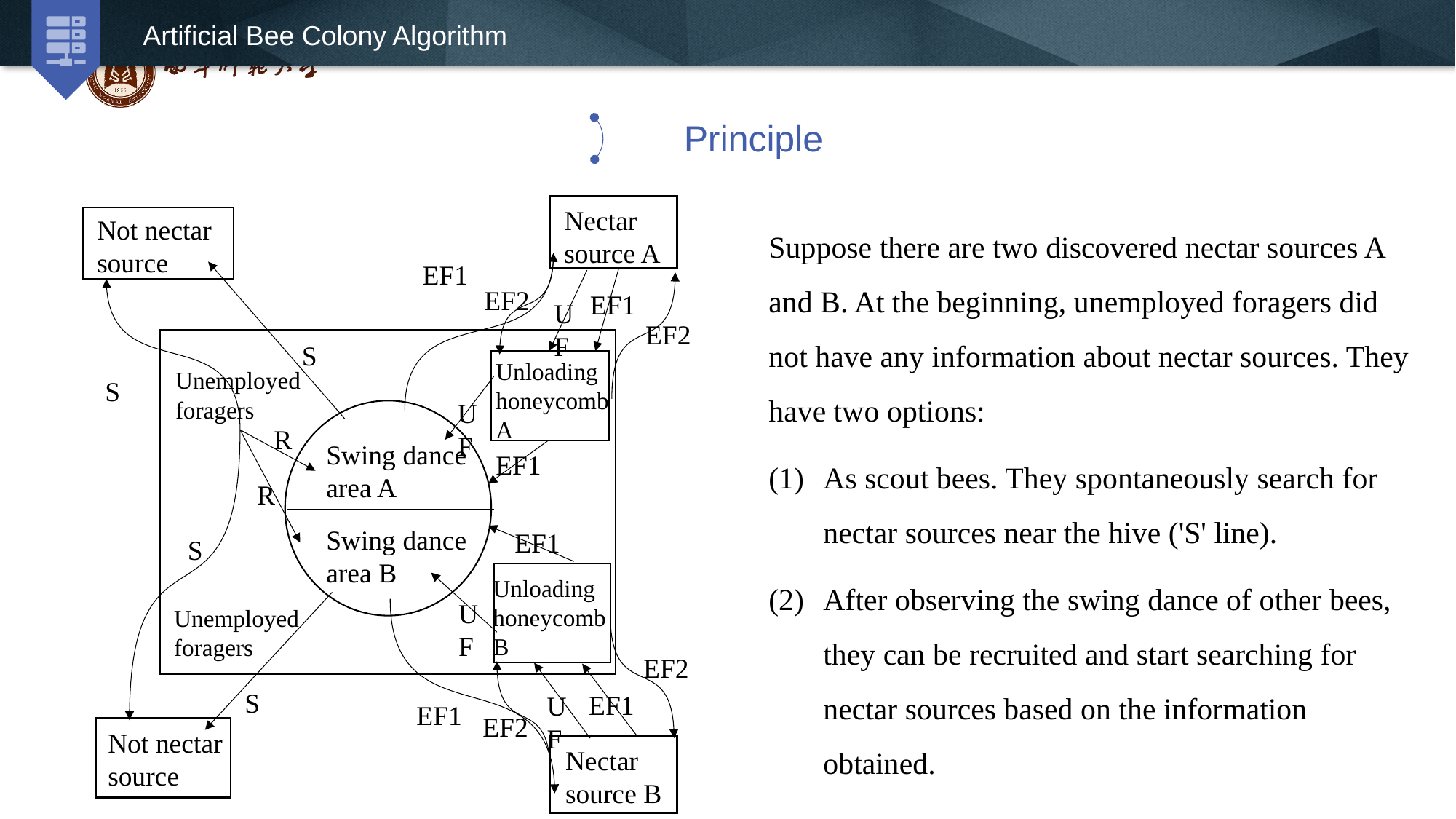

Artificial Bee Colony Algorithm

Principle

Unloading honeycomb B

Nectar source A

Not nectar source
EF1
EF2
EF1
UF
EF2
S
Unloading honeycomb A
Unemployed foragers
S
UF

R
Swing dance area A
EF1
R
Swing dance area B
EF1
S

UF
Unemployed foragers
EF2
S
EF1
UF
EF1
EF2

Not nectar source
Nectar source B
Suppose there are two discovered nectar sources A and B. At the beginning, unemployed foragers did not have any information about nectar sources. They have two options:
As scout bees. They spontaneously search for nectar sources near the hive ('S' line).
After observing the swing dance of other bees, they can be recruited and start searching for nectar sources based on the information obtained.
延时符